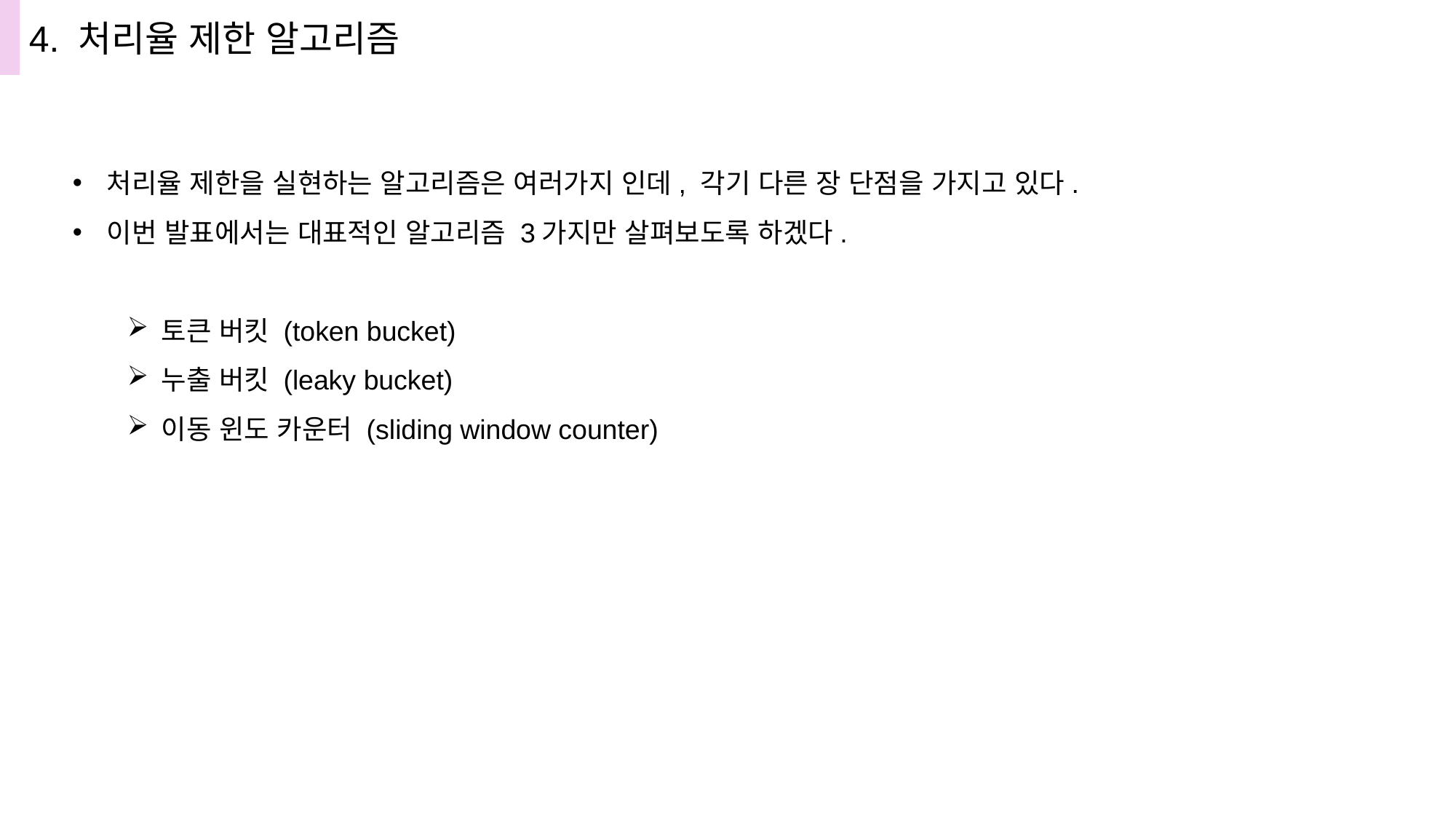

4. 처리율 제한 알고리즘
처리율 제한을 실현하는 알고리즘은 여러가지 인데, 각기 다른 장 단점을 가지고 있다.
이번 발표에서는 대표적인 알고리즘 3가지만 살펴보도록 하겠다.

토큰 버킷 (token bucket)
누출 버킷 (leaky bucket)
이동 윈도 카운터 (sliding window counter)